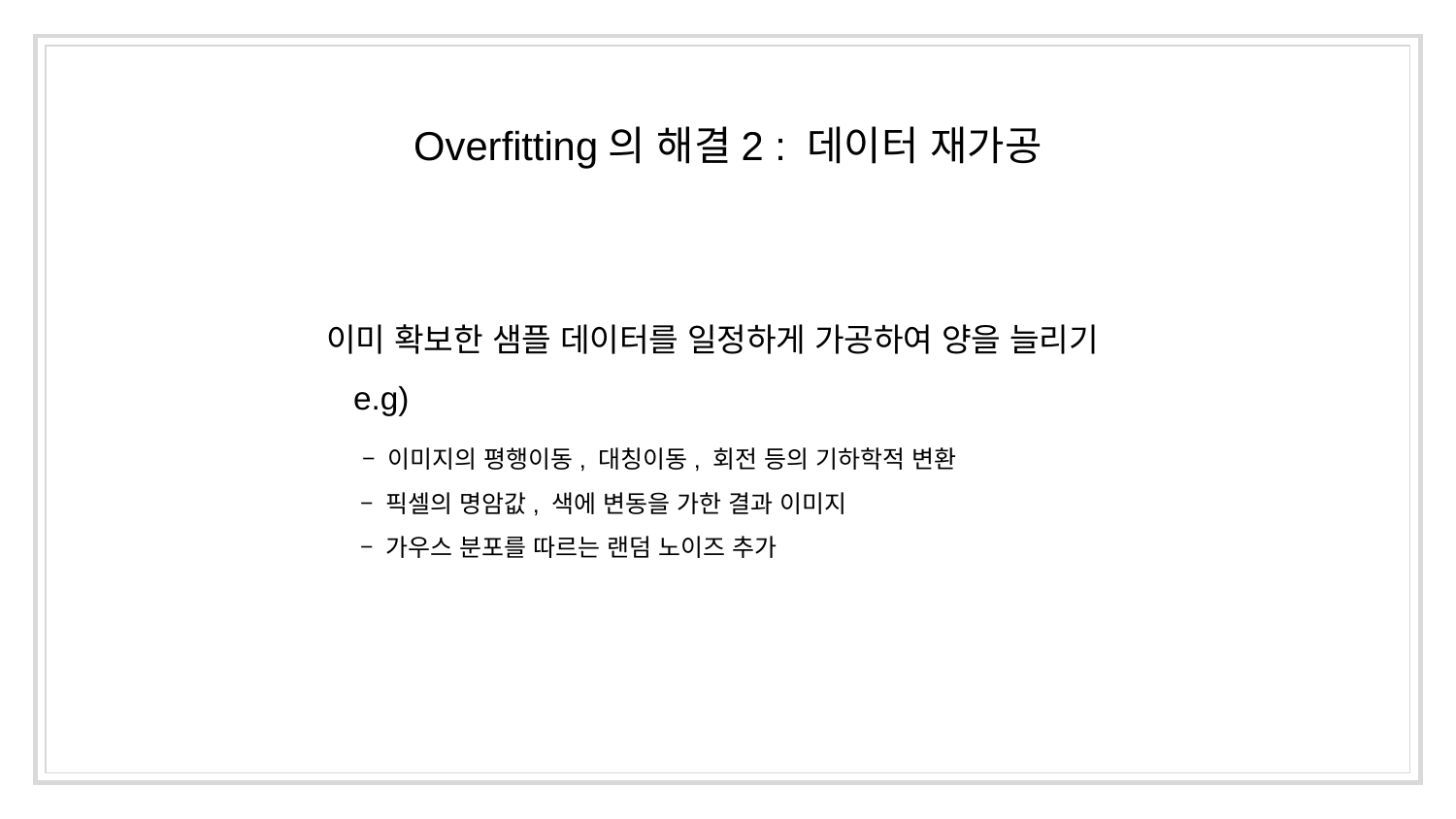

Overfitting의 해결2 : 데이터 재가공
이미 확보한 샘플 데이터를 일정하게 가공하여 양을 늘리기
   e.g)
    – 이미지의 평행이동, 대칭이동, 회전 등의 기하학적 변환
     – 픽셀의 명암값, 색에 변동을 가한 결과 이미지
     – 가우스 분포를 따르는 랜덤 노이즈 추가